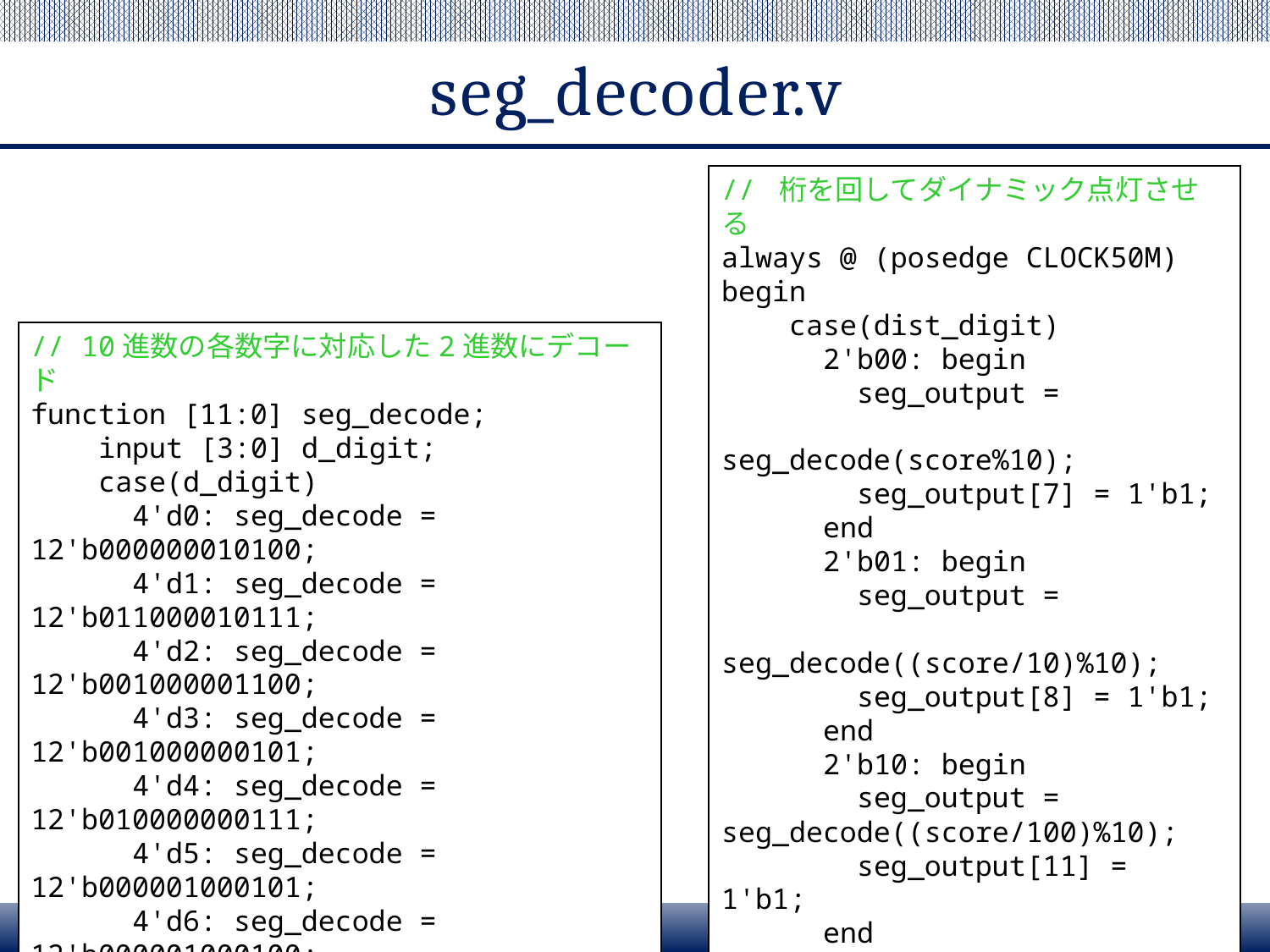

# seg_decoder.v
// 桁を回してダイナミック点灯させる
always @ (posedge CLOCK50M) begin
    case(dist_digit)
      2'b00: begin
        seg_output =
                seg_decode(score%10);
        seg_output[7] = 1'b1;
      end
      2'b01: begin
        seg_output =
                seg_decode((score/10)%10);
        seg_output[8] = 1'b1;
      end
      2'b10: begin
        seg_output = seg_decode((score/100)%10);
        seg_output[11] = 1'b1;
      end
    endcase
    dist_digit <= (dist_digit == 2'b10)
                     ? 2'b00 : dist_digit+1;
  end
// 10進数の各数字に対応した2進数にデコード
function [11:0] seg_decode;
    input [3:0] d_digit;
    case(d_digit)
      4'd0: seg_decode = 12'b000000010100;
      4'd1: seg_decode = 12'b011000010111;
      4'd2: seg_decode = 12'b001000001100;
      4'd3: seg_decode = 12'b001000000101;
      4'd4: seg_decode = 12'b010000000111;
      4'd5: seg_decode = 12'b000001000101;
      4'd6: seg_decode = 12'b000001000100;
      4'd7: seg_decode = 12'b000000010111;
      4'd8: seg_decode = 12'b000000000100;
      4'd9: seg_decode = 12'b000000000101;
      default: seg_decode = 12'b000000000000;
    endcase
  endfunction
9